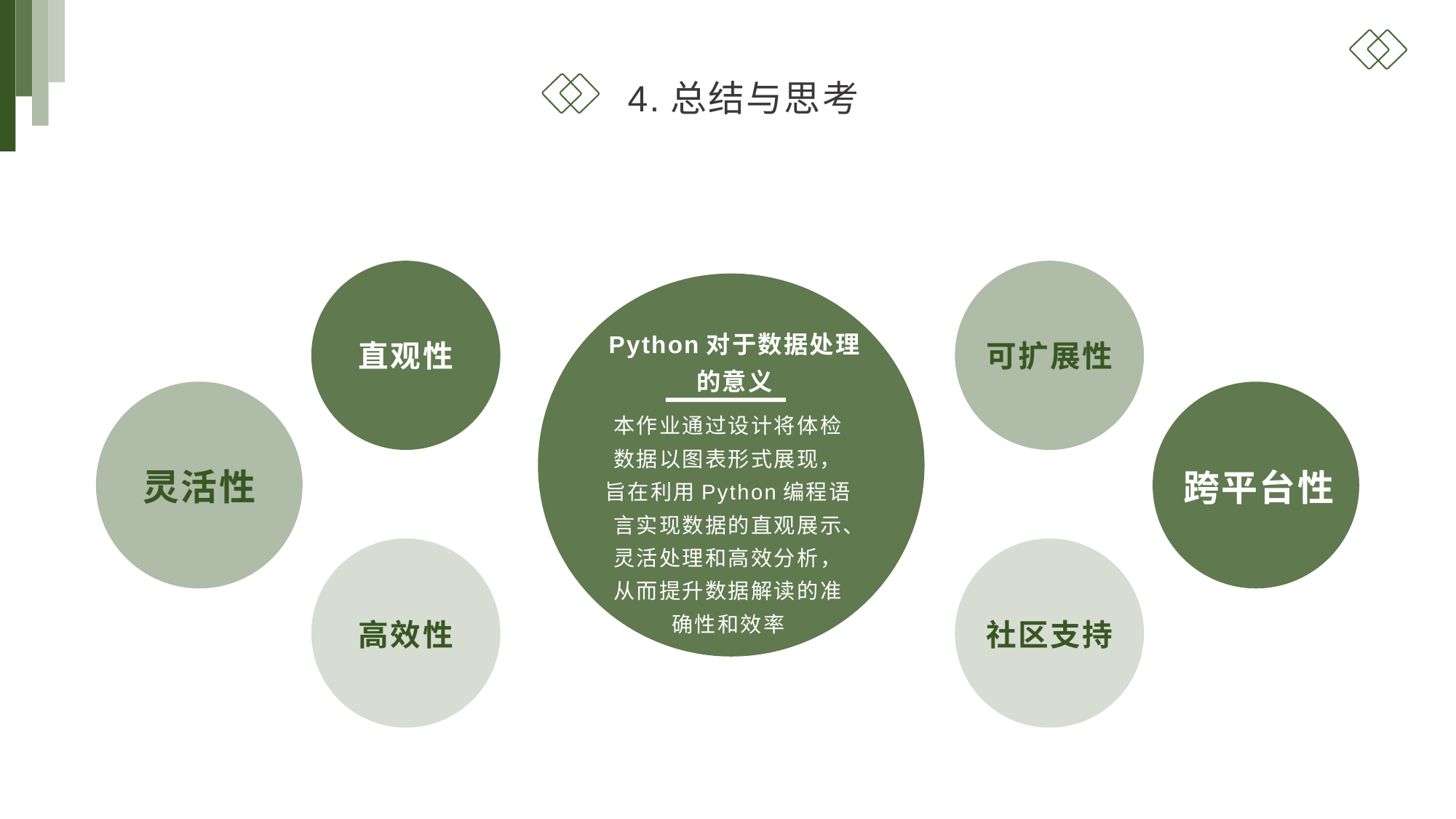

4.总结与思考

Python对于数据处理
的意义
直观性
可扩展性

本作业通过设计将体检数据以图表形式展现，旨在利用Python编程语言实现数据的直观展示、灵活处理和高效分析，从而提升数据解读的准确性和效率
灵活性
跨平台性
高效性
社区支持